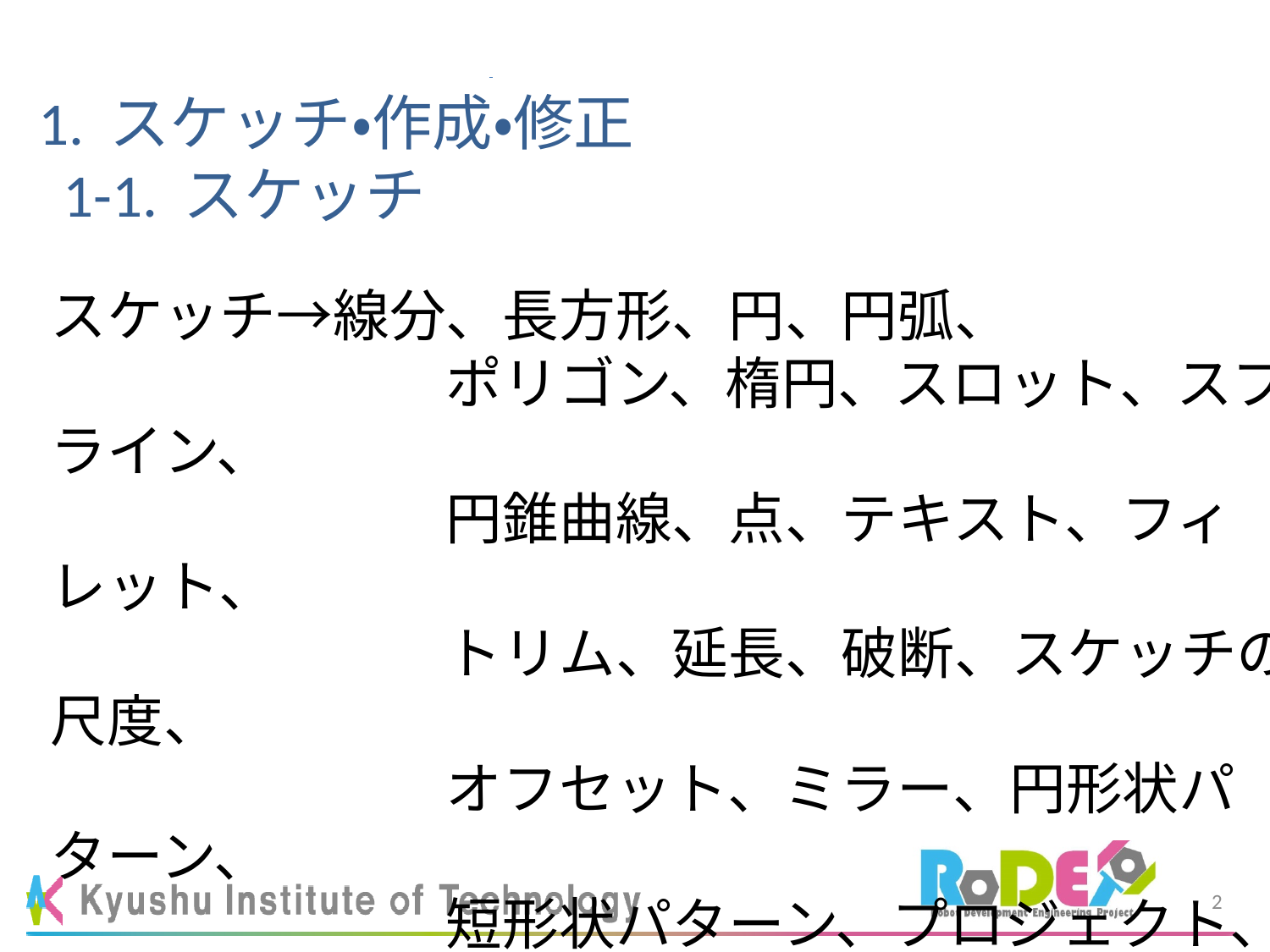

# 1. スケッチ・作成・修正 1-1. スケッチ
スケッチ→線分、長方形、円、円弧、
　　　　　　　ポリゴン、楕円、スロット、スプライン、
　　　　　　　円錐曲線、点、テキスト、フィレット、
　　　　　　　トリム、延長、破断、スケッチの尺度、
　　　　　　　オフセット、ミラー、円形状パターン、
　　　　　　　短形状パターン、プロジェクト、
　　　　　　　スケッチ寸法

2